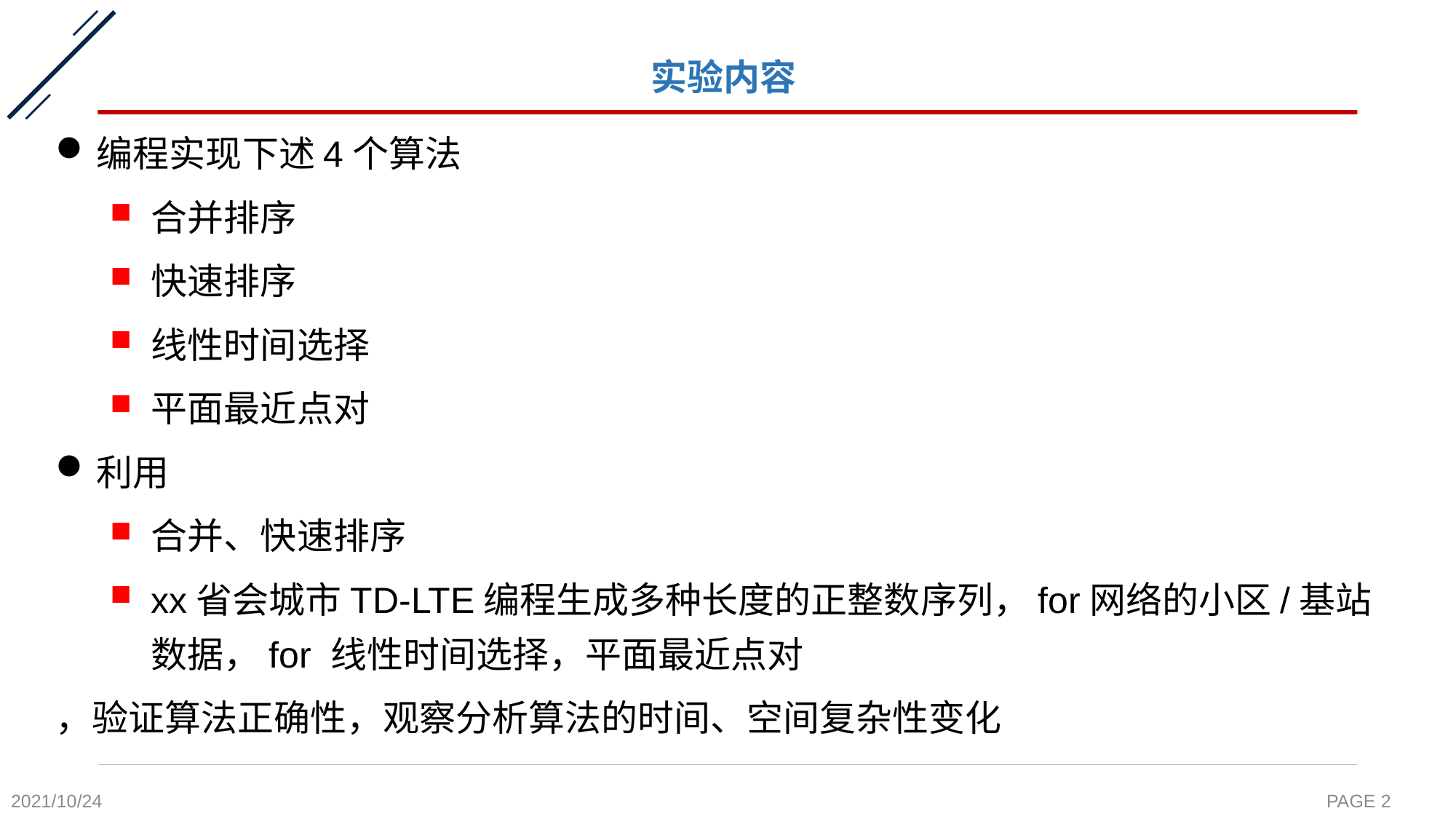

# 实验内容
编程实现下述4个算法
合并排序
快速排序
线性时间选择
平面最近点对
利用
合并、快速排序
xx省会城市TD-LTE编程生成多种长度的正整数序列，for网络的小区/基站数据，for 线性时间选择，平面最近点对
，验证算法正确性，观察分析算法的时间、空间复杂性变化

2021/10/24
PAGE 2